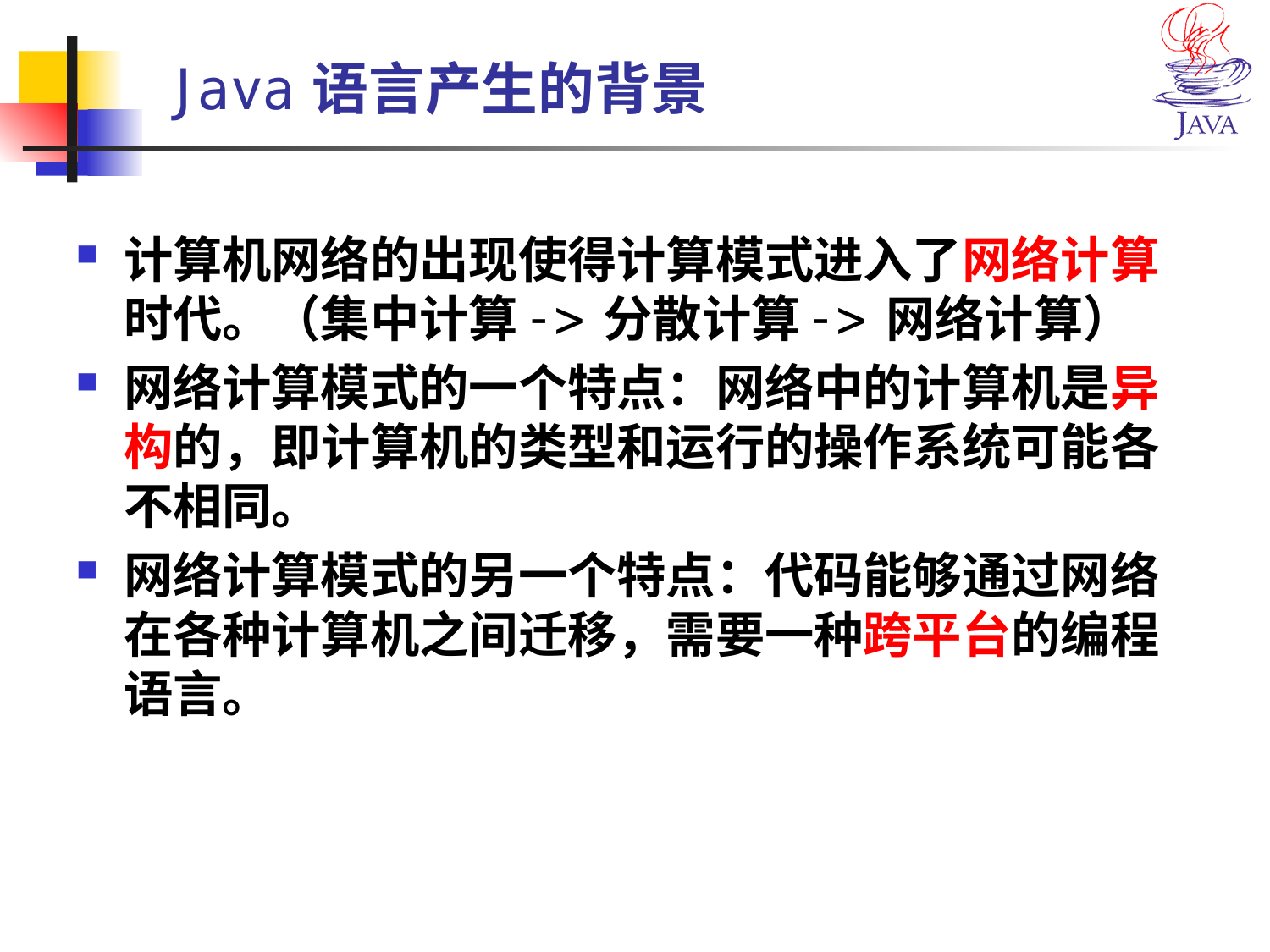

# Java语言产生的背景
计算机网络的出现使得计算模式进入了网络计算时代。（集中计算->分散计算->网络计算）
网络计算模式的一个特点：网络中的计算机是异构的，即计算机的类型和运行的操作系统可能各不相同。
网络计算模式的另一个特点：代码能够通过网络在各种计算机之间迁移，需要一种跨平台的编程语言。